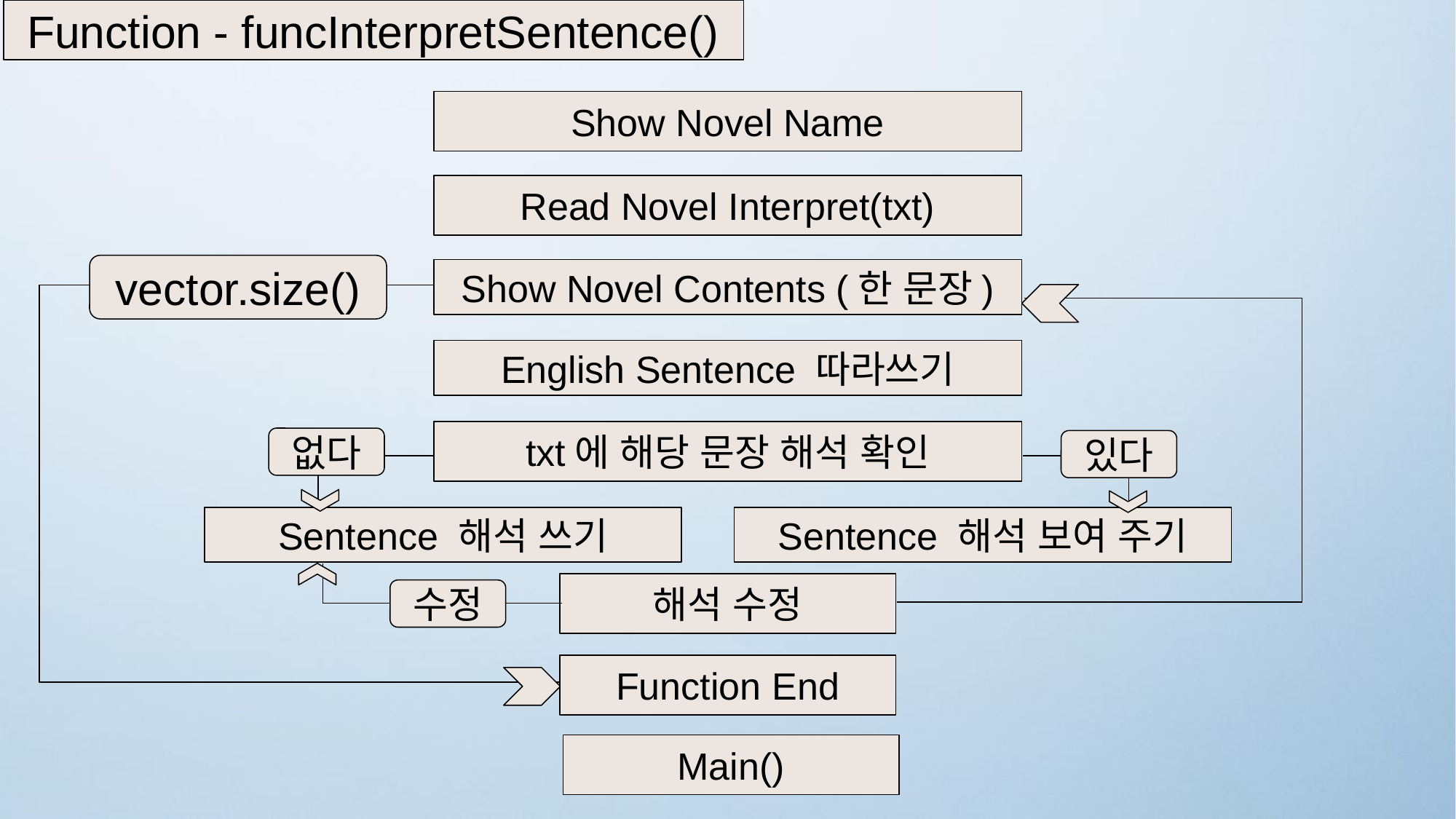

Function - funcInterpretSentence()
Show Novel Name
Read Novel Interpret(txt)
vector.size()
Show Novel Contents (한 문장)

English Sentence 따라쓰기
txt에 해당 문장 해석 확인
없다
있다

Sentence 해석 쓰기
Sentence 해석 보여 주기

해석 수정
수정
Function End

Main()